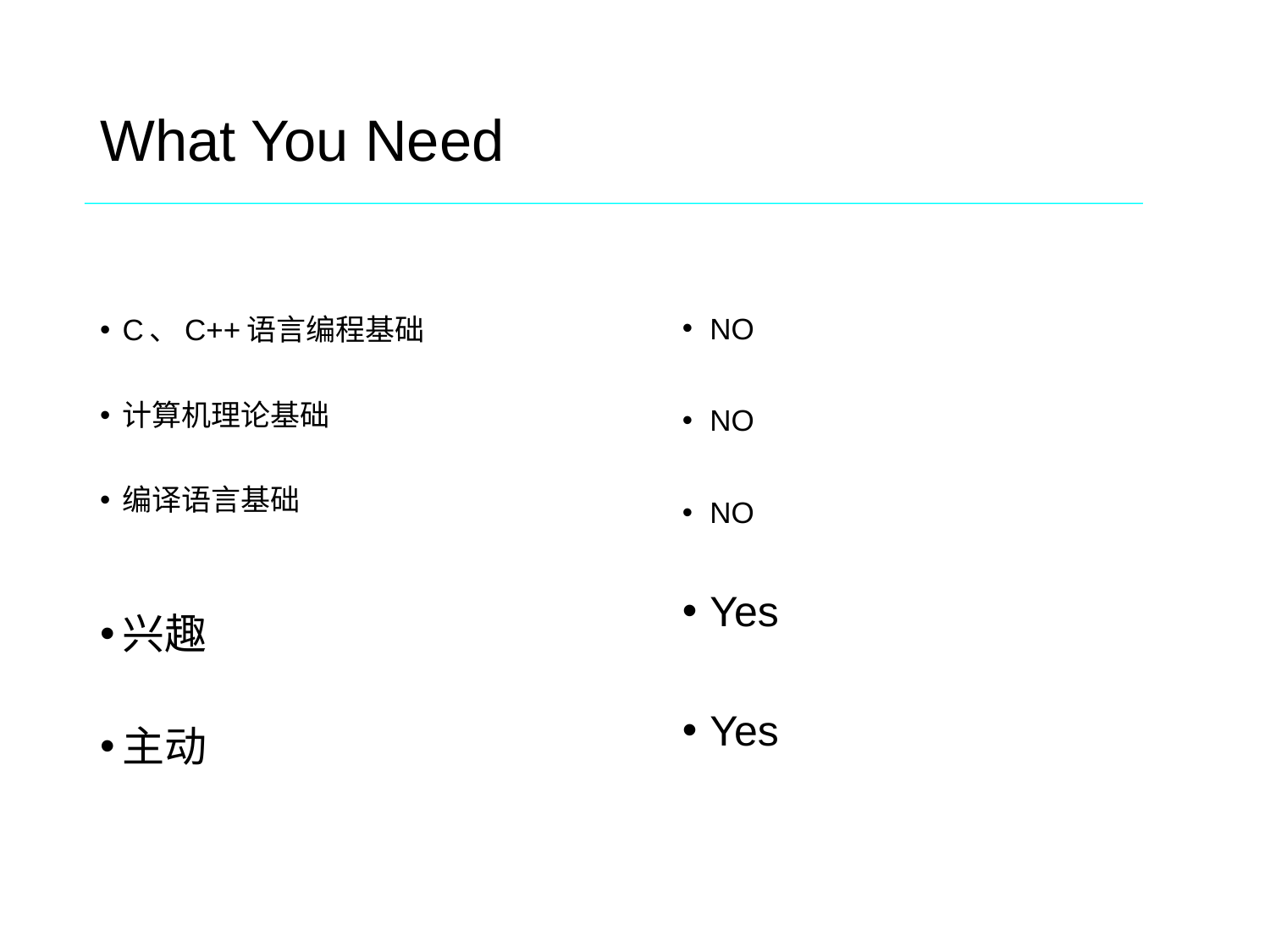

# What You Need

C、C++语言编程基础

计算机理论基础

编译语言基础

兴趣

主动

NO

NO

NO

Yes

Yes